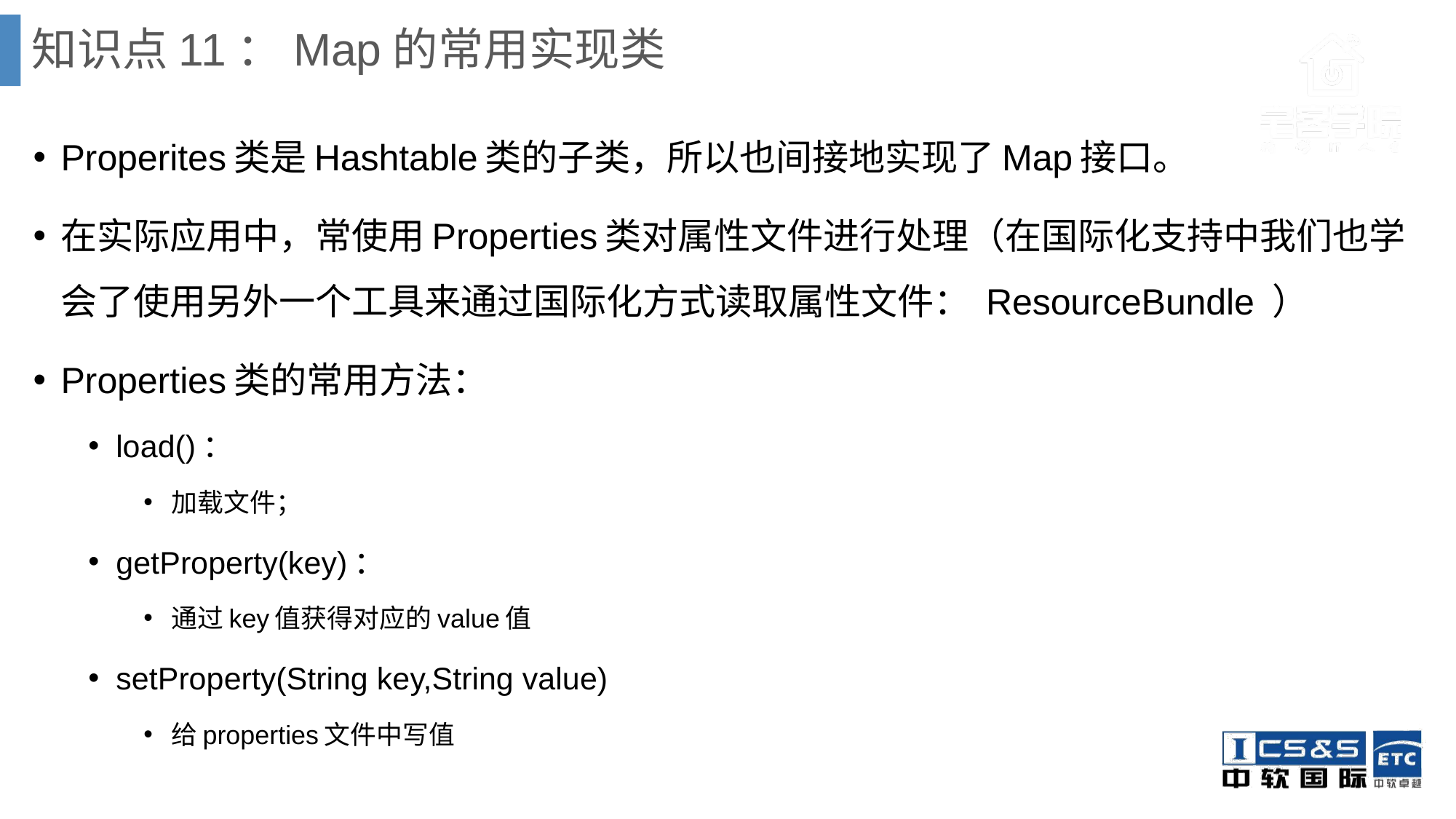

# 知识点11：Map的常用实现类
Properites类是Hashtable类的子类，所以也间接地实现了Map接口。
在实际应用中，常使用Properties类对属性文件进行处理（在国际化支持中我们也学会了使用另外一个工具来通过国际化方式读取属性文件： ResourceBundle ）
Properties类的常用方法：
load()：
加载文件；
getProperty(key)：
通过key值获得对应的value值
setProperty(String key,String value)
给properties文件中写值